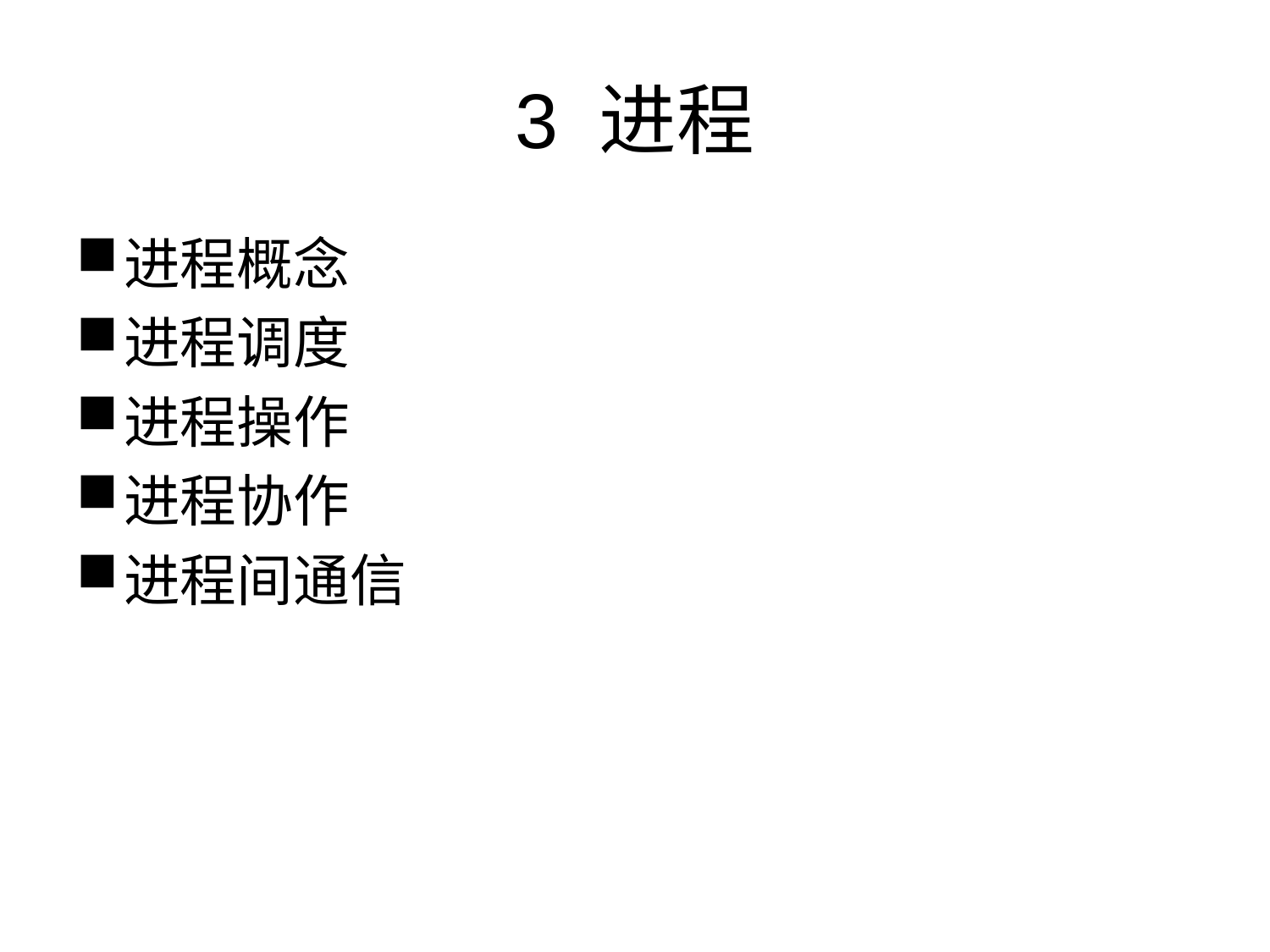

# 3 进程
进程概念
进程调度
进程操作
进程协作
进程间通信